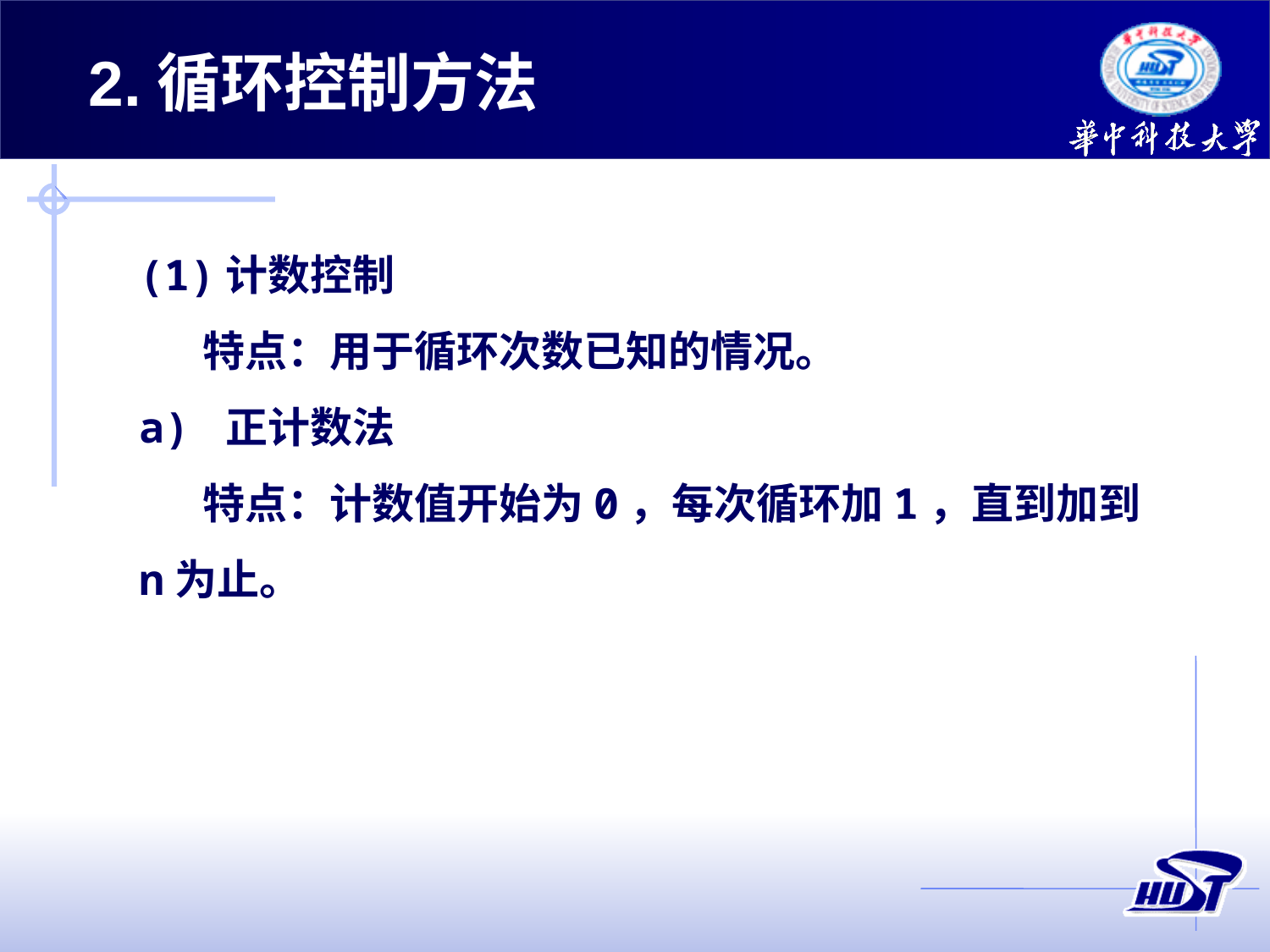

2.循环控制方法
(1)计数控制
特点：用于循环次数已知的情况。
a) 正计数法
特点：计数值开始为0，每次循环加1，直到加到n为止。